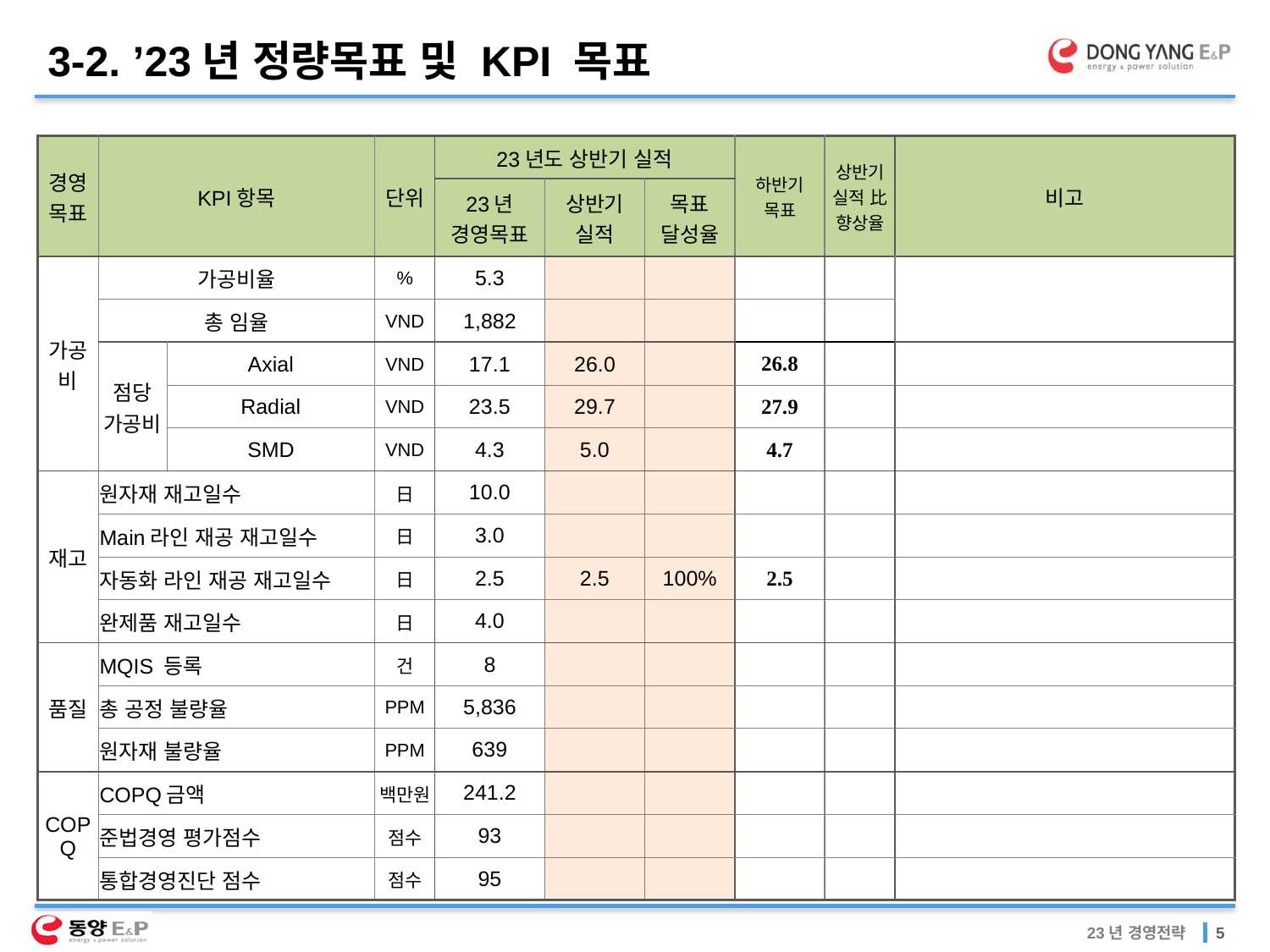

3-2. ’23년 정량목표 및 KPI 목표
| 경영목표 | KPI항목 |  | 단위 | 23년도 상반기 실적 |  |  | 하반기 목표 | 상반기 실적 比 향상율 | 비고 |
| --- | --- | --- | --- | --- | --- | --- | --- | --- | --- |
|  |  |  |  | 23년 경영목표 | 상반기 실적 | 목표 달성율 |  |  |  |
| 가공비 | 가공비율 |  | % | 5.3 |  |  |  |  |  |
|  | 총 임율 |  | VND | 1,882 |  |  |  |  |  |
|  | 점당 가공비 | Axial | VND | 17.1 | 26.0 |  | 26.8 |  |  |
|  |  | Radial | VND | 23.5 | 29.7 |  | 27.9 |  |  |
|  |  | SMD | VND | 4.3 | 5.0 |  | 4.7 |  |  |
| 재고 | 원자재 재고일수 |  | 日 | 10.0 |  |  |  |  |  |
|  | Main라인 재공 재고일수 |  | 日 | 3.0 |  |  |  |  |  |
|  | 자동화 라인 재공 재고일수 |  | 日 | 2.5 | 2.5 | 100% | 2.5 |  |  |
|  | 완제품 재고일수 |  | 日 | 4.0 |  |  |  |  |  |
| 품질 | MQIS 등록 |  | 건 | 8 |  |  |  |  |  |
|  | 총 공정 불량율 |  | PPM | 5,836 |  |  |  |  |  |
|  | 원자재 불량율 |  | PPM | 639 |  |  |  |  |  |
| COPQ | COPQ금액 |  | 백만원 | 241.2 |  |  |  |  |  |
|  | 준법경영 평가점수 |  | 점수 | 93 |  |  |  |  |  |
|  | 통합경영진단 점수 |  | 점수 | 95 |  |  |  |  |  |